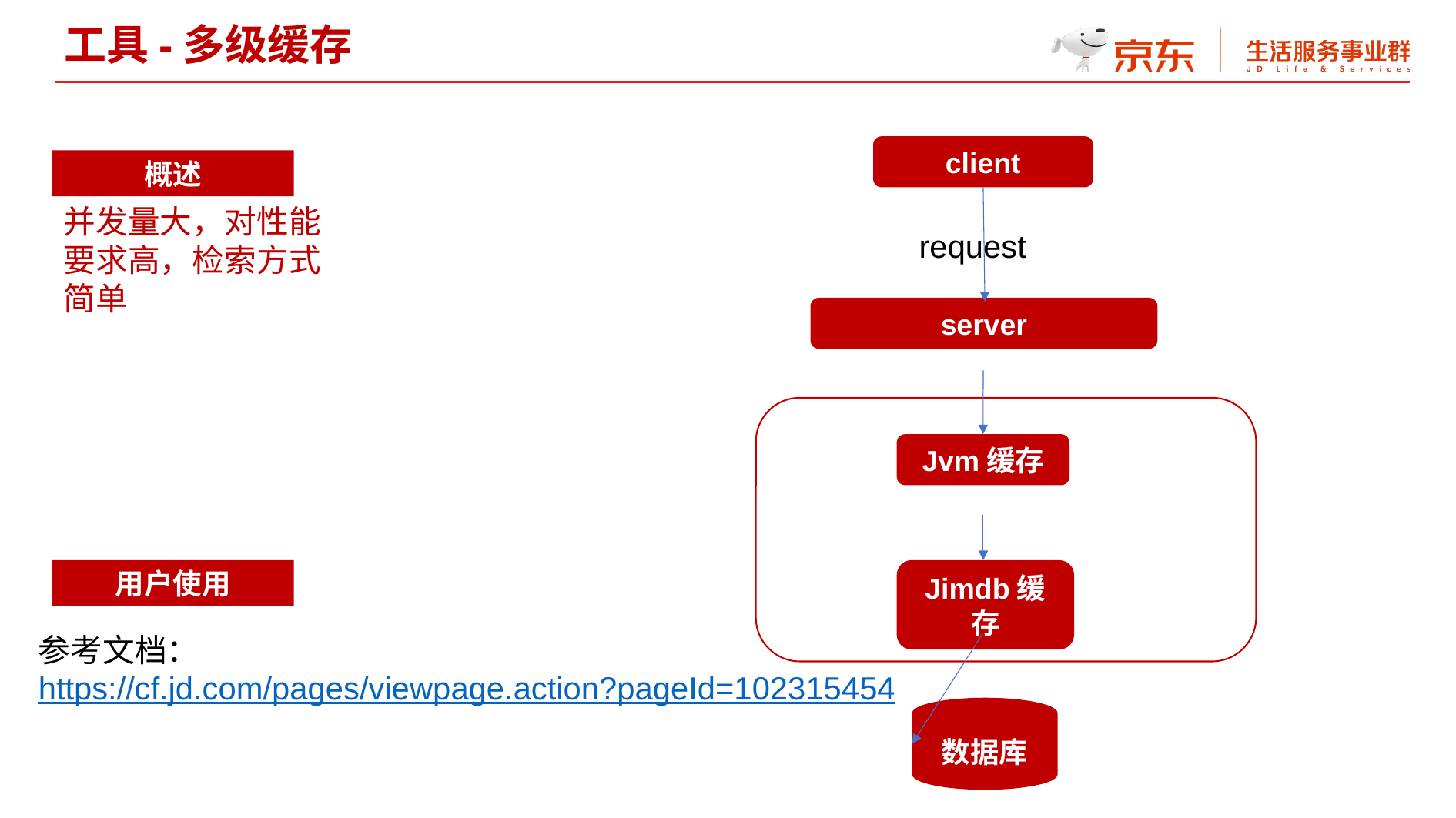

工具-多级缓存
client
概述
并发量大，对性能要求高，检索方式简单
request
server

Jvm缓存
用户使用
Jimdb缓存
参考文档：
https://cf.jd.com/pages/viewpage.action?pageId=102315454
数据库